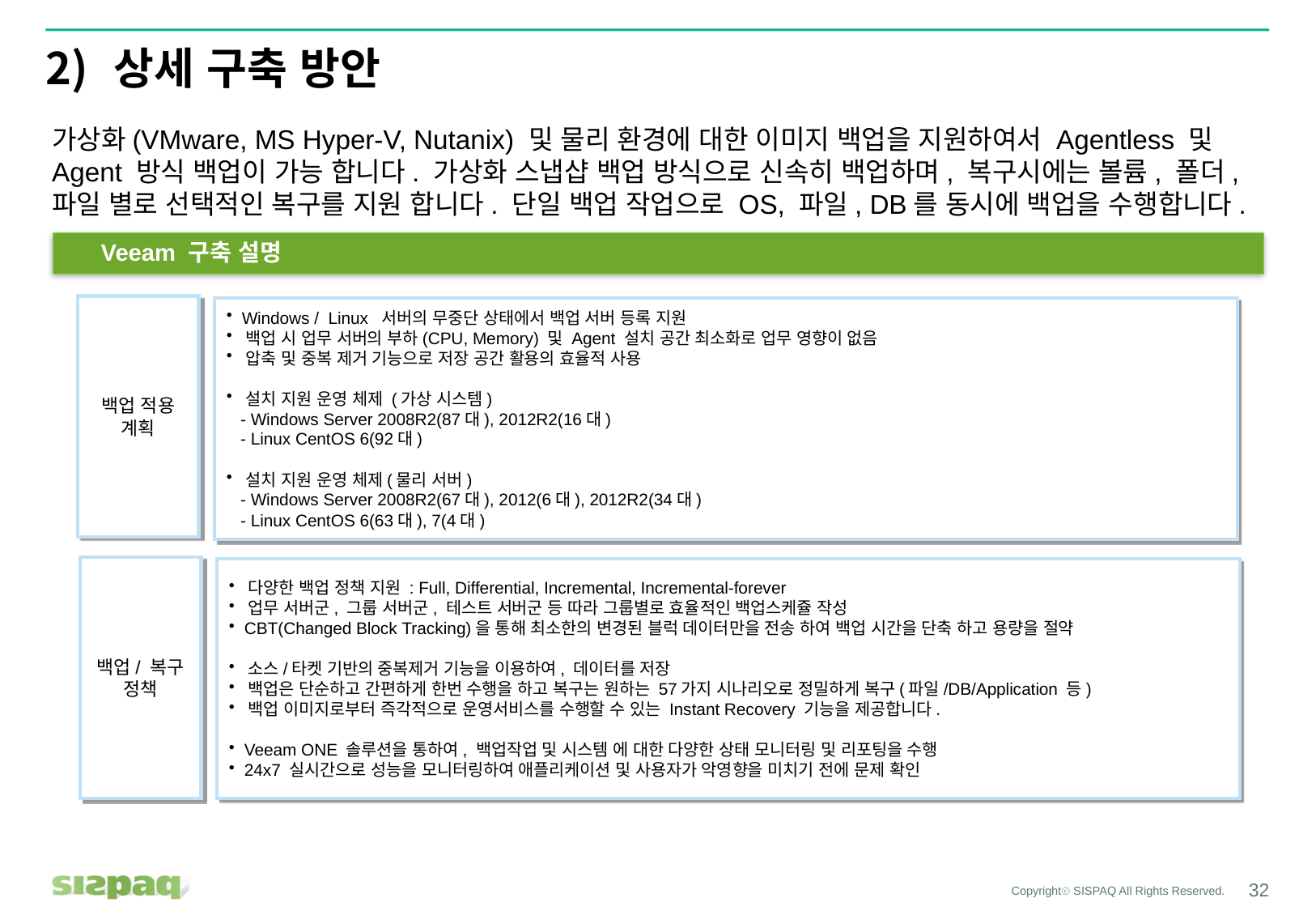

# 상세 구축 방안
가상화(VMware, MS Hyper-V, Nutanix) 및 물리 환경에 대한 이미지 백업을 지원하여서 Agentless 및 Agent 방식 백업이 가능 합니다. 가상화 스냅샵 백업 방식으로 신속히 백업하며, 복구시에는 볼륨, 폴더, 파일 별로 선택적인 복구를 지원 합니다. 단일 백업 작업으로 OS, 파일, DB를 동시에 백업을 수행합니다.
Veeam 구축 설명
백업 적용
계획
  Windows /  Linux  서버의 무중단 상태에서 백업 서버 등록 지원
  백업 시 업무 서버의 부하(CPU, Memory) 및 Agent 설치 공간 최소화로 업무 영향이 없음
  압축 및 중복 제거 기능으로 저장 공간 활용의 효율적 사용

  설치 지원 운영 체제 (가상 시스템)
   - Windows Server 2008R2(87대), 2012R2(16대)
   - Linux CentOS 6(92대)

  설치 지원 운영 체제(물리 서버)
   - Windows Server 2008R2(67대), 2012(6대), 2012R2(34대)
   - Linux CentOS 6(63대), 7(4대)
백업/ 복구 정책
  다양한 백업 정책 지원 : Full, Differential, Incremental, Incremental-forever
  업무 서버군, 그룹 서버군, 테스트 서버군 등 따라 그룹별로 효율적인 백업스케쥴 작성
  CBT(Changed Block Tracking)을 통해 최소한의 변경된 블럭 데이터만을 전송 하여 백업 시간을 단축 하고 용량을 절약

  소스/타켓 기반의 중복제거 기능을 이용하여, 데이터를 저장
  백업은 단순하고 간편하게 한번 수행을 하고 복구는 원하는 57가지 시나리오로 정밀하게 복구(파일/DB/Application 등)
  백업 이미지로부터 즉각적으로 운영서비스를 수행할 수 있는 Instant Recovery 기능을 제공합니다.

  Veeam ONE 솔루션을 통하여, 백업작업 및 시스템 에 대한 다양한 상태 모니터링 및 리포팅을 수행
  24x7 실시간으로 성능을 모니터링하여 애플리케이션 및 사용자가 악영향을 미치기 전에 문제 확인